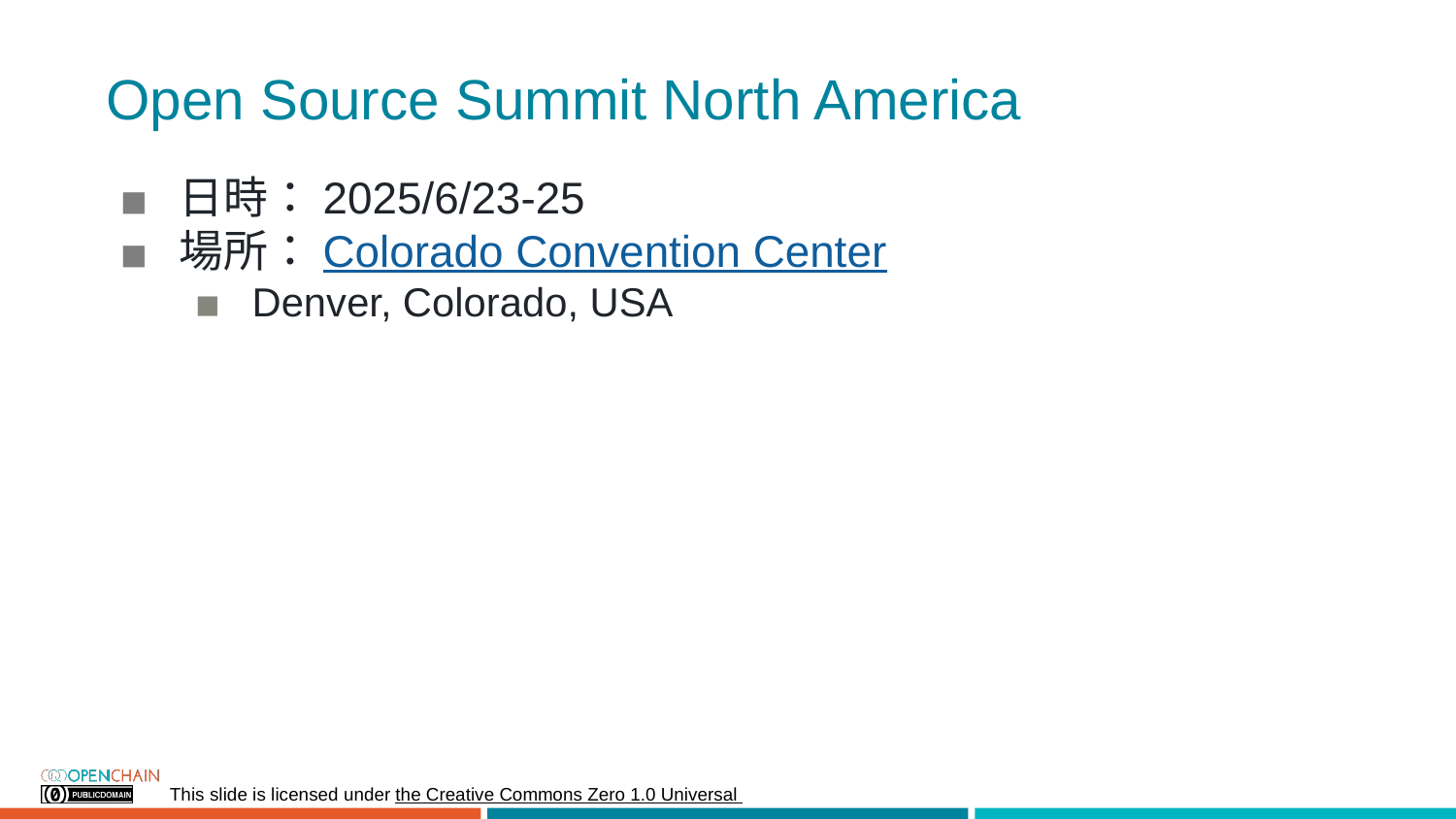

# Open Source Summit North America
日時：2025/6/23-25
場所：Colorado Convention Center
Denver, Colorado, USA